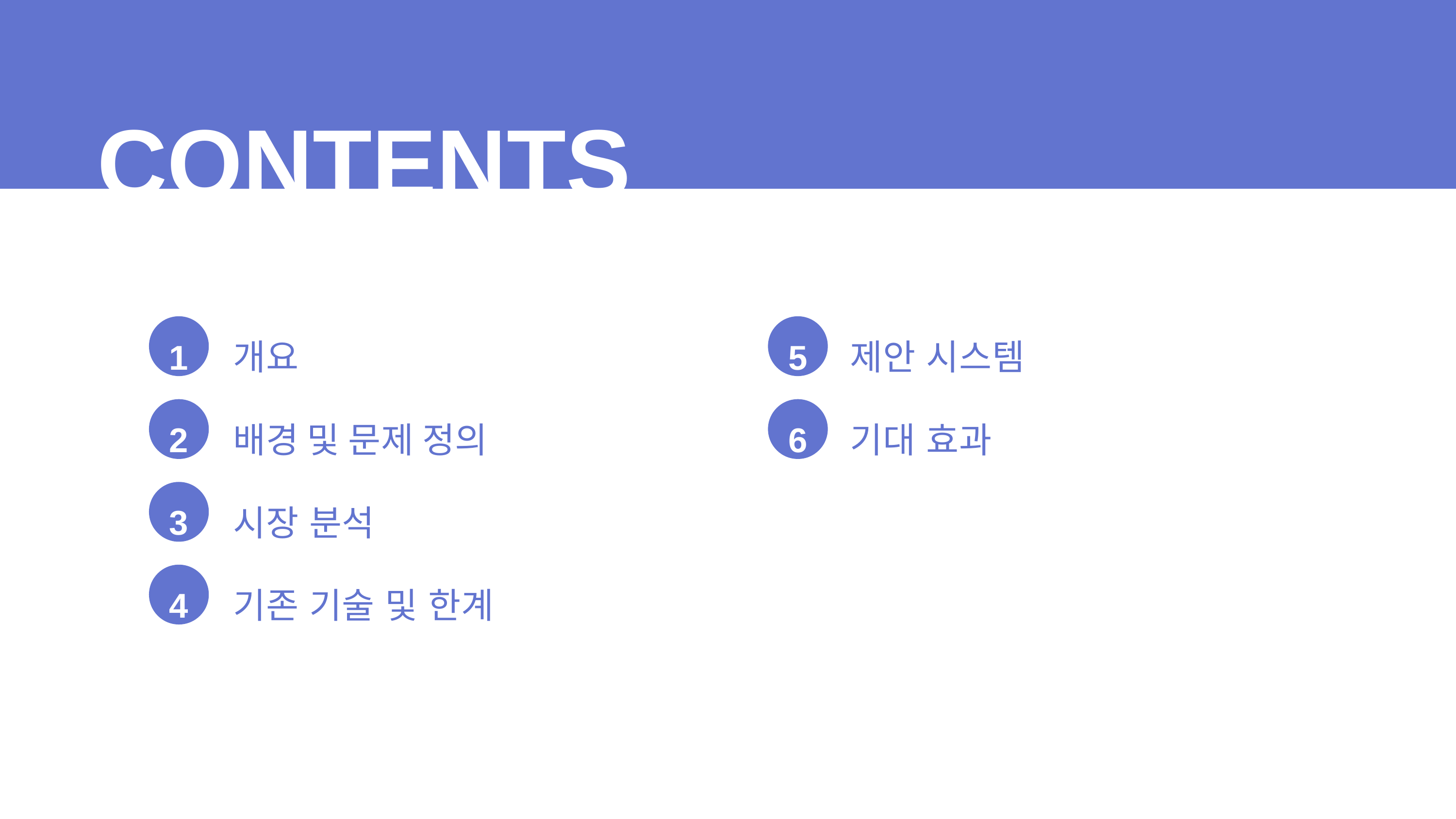

CONTENTS
개요
제안 시스템
1
5

배경 및 문제 정의
기대 효과
2
6

시장 분석
3

기존 기술 및 한계
4